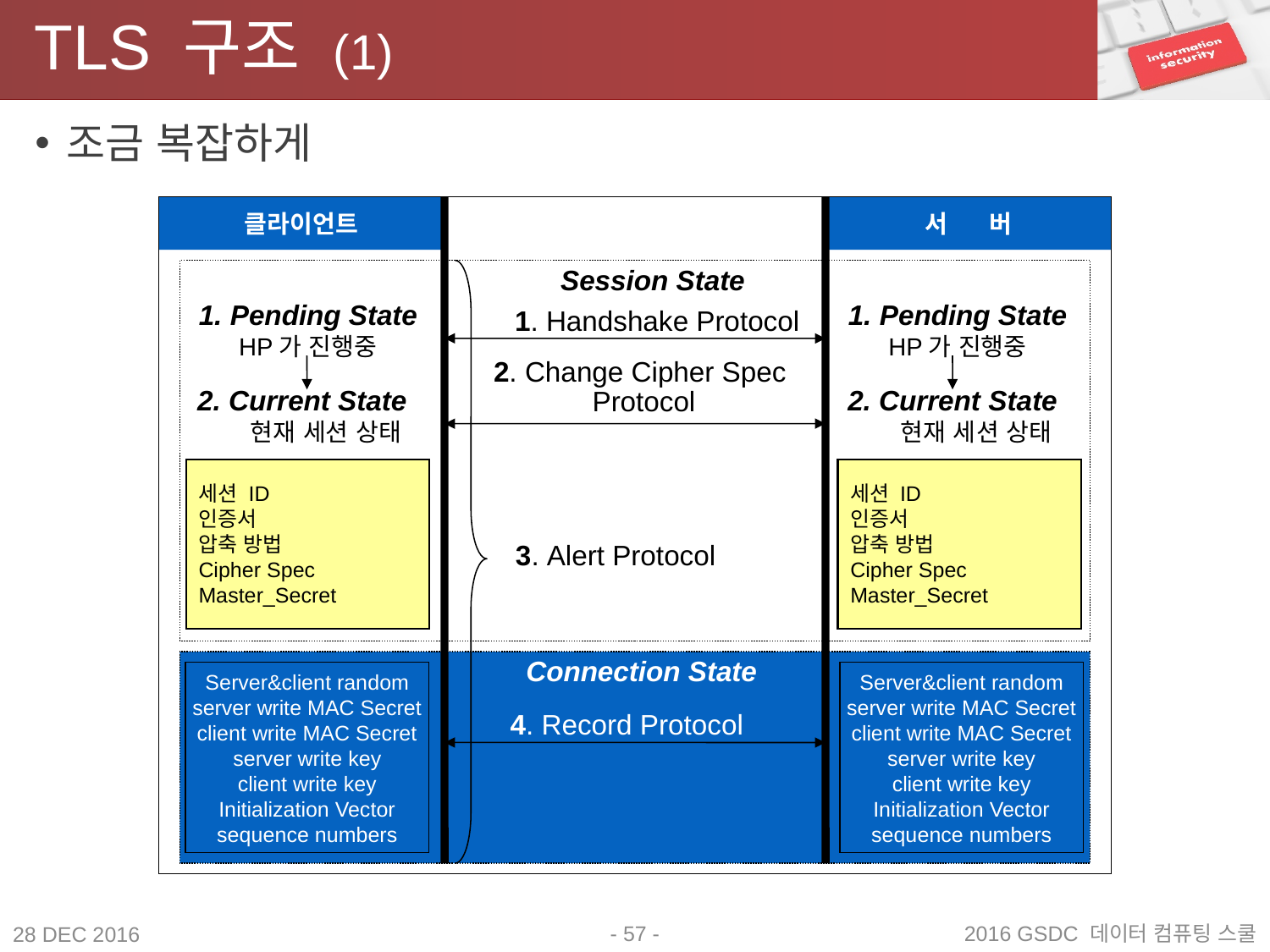

# TLS 구조 (1)
조금 복잡하게
클라이언트

서      버

Session State

1. Pending State
HP가 진행중
1. Pending State
HP가 진행중
1. Handshake Protocol

2. Change Cipher Spec
 Protocol

2. Current State
      현재 세션 상태
2. Current State
      현재 세션 상태

세션 ID
인증서
압축 방법
Cipher Spec
Master_Secret
세션 ID
인증서
압축 방법
Cipher Spec
Master_Secret
3. Alert Protocol
Connection State

Server&client random
server write MAC Secret
client write MAC Secret
server write key
client write key
Initialization Vector
sequence numbers
Server&client random
server write MAC Secret
client write MAC Secret
server write key
client write key
Initialization Vector
sequence numbers
4. Record Protocol

57
2016 GSDC 데이터 컴퓨팅 스쿨
28 DEC 2016